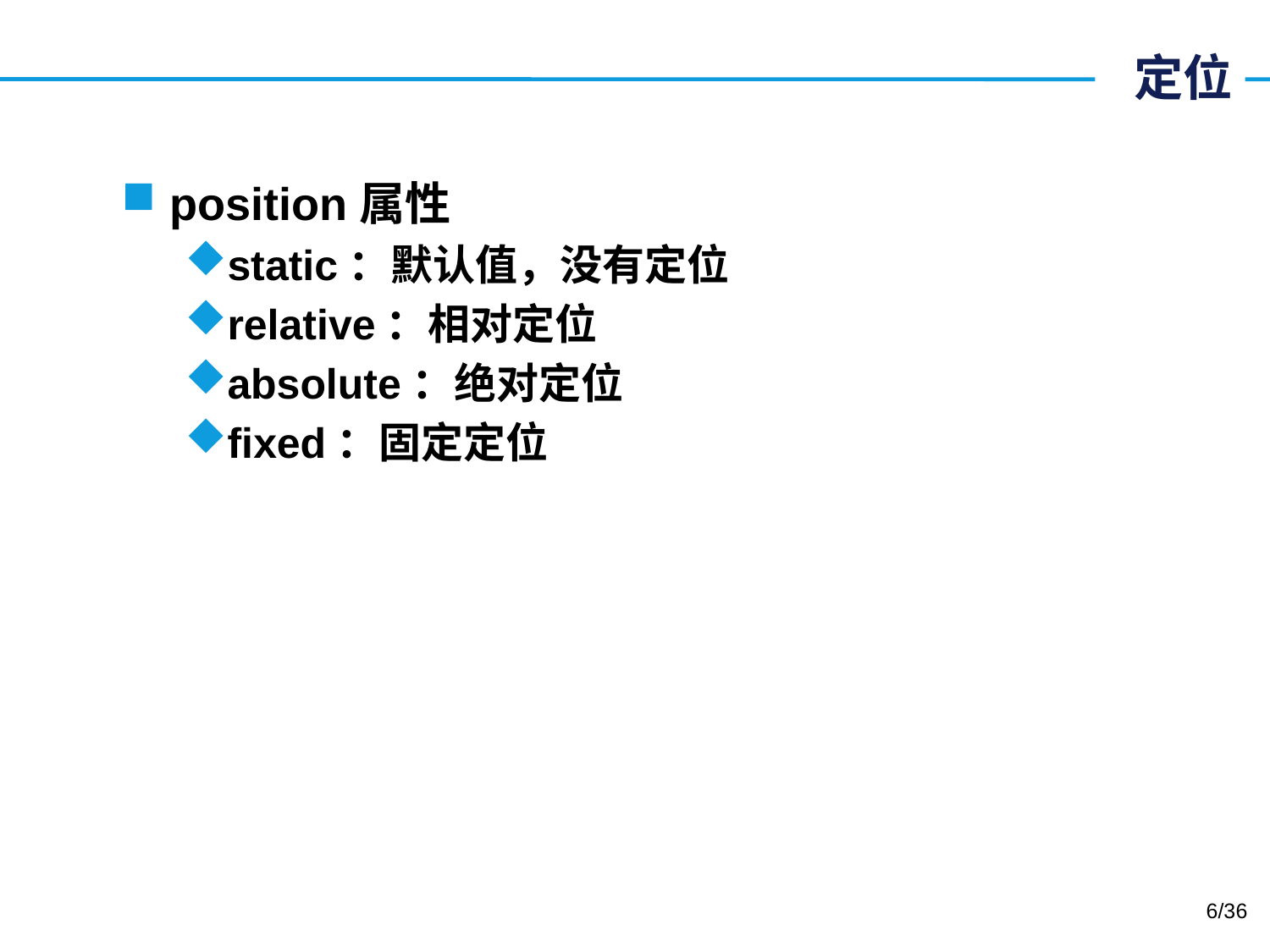

# 定位
position属性
static：默认值，没有定位
relative：相对定位
absolute：绝对定位
fixed：固定定位
6/36